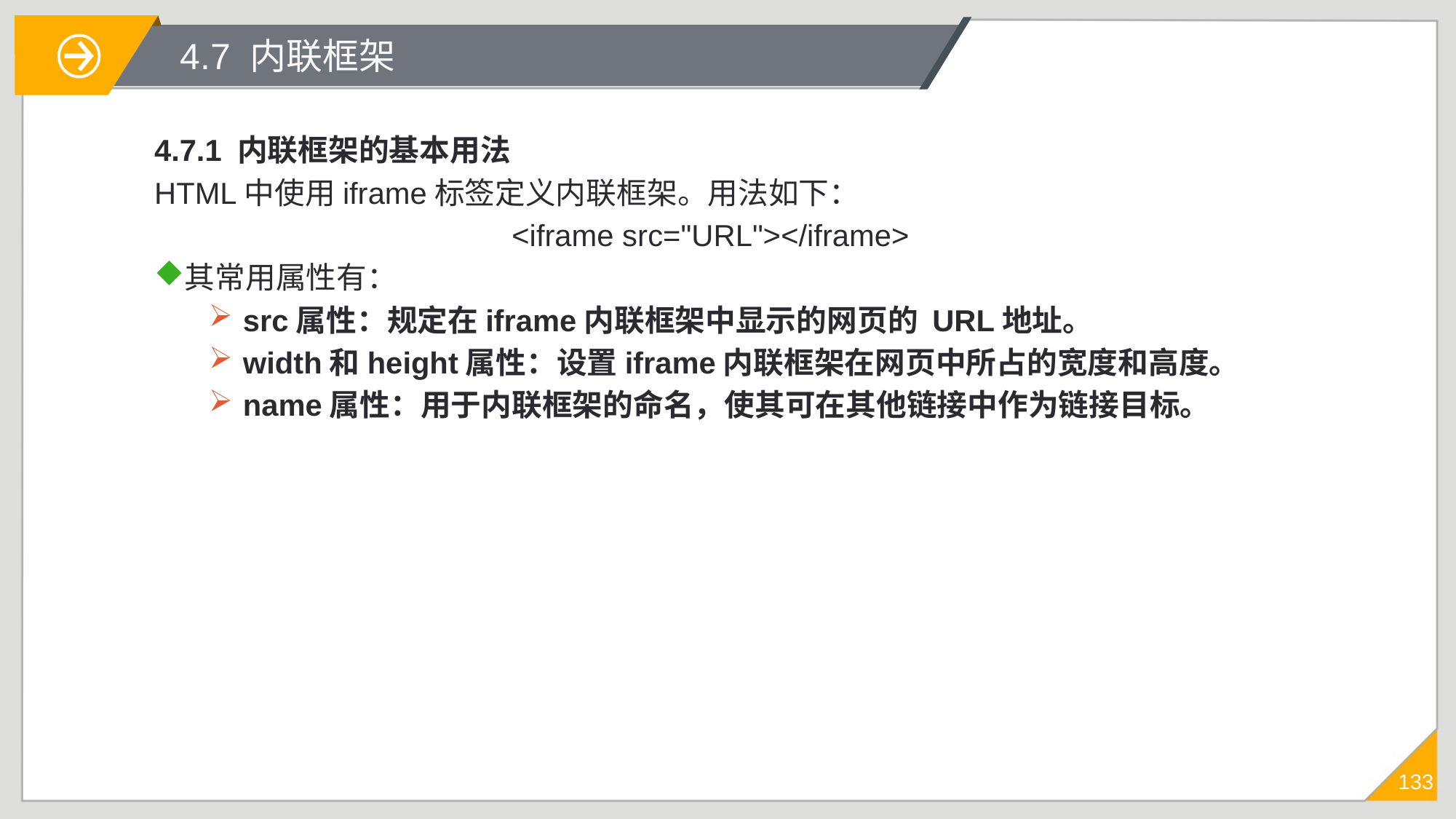

# 4.7 内联框架
4.7.1 内联框架的基本用法
HTML中使用iframe标签定义内联框架。用法如下：
<iframe src="URL"></iframe>
其常用属性有：
src属性：规定在iframe内联框架中显示的网页的 URL地址。
width和height属性：设置iframe内联框架在网页中所占的宽度和高度。
name属性：用于内联框架的命名，使其可在其他链接中作为链接目标。